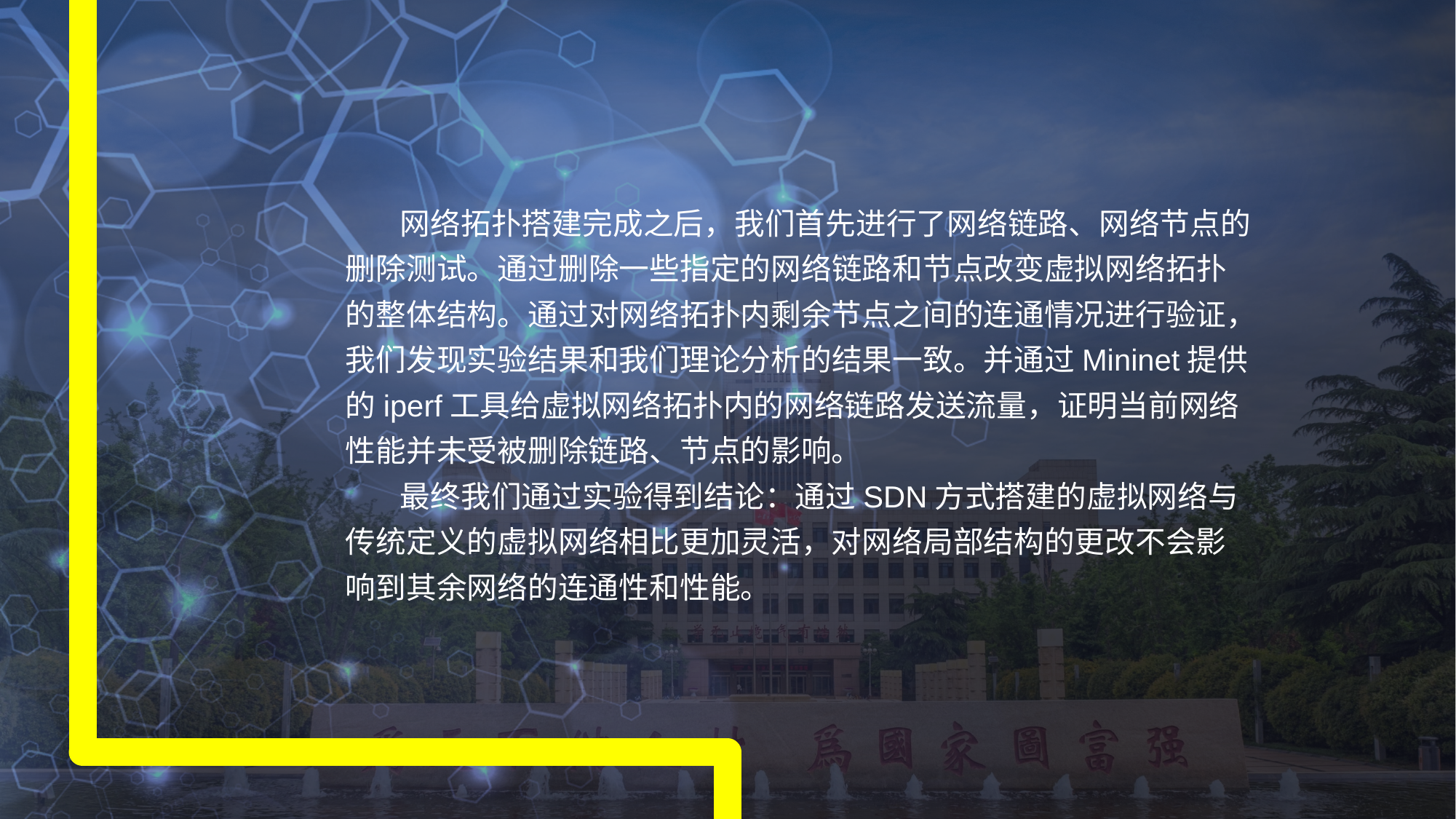

网络拓扑搭建完成之后，我们首先进行了网络链路、网络节点的删除测试。通过删除一些指定的网络链路和节点改变虚拟网络拓扑的整体结构。通过对网络拓扑内剩余节点之间的连通情况进行验证，我们发现实验结果和我们理论分析的结果一致。并通过Mininet提供的iperf工具给虚拟网络拓扑内的网络链路发送流量，证明当前网络性能并未受被删除链路、节点的影响。
最终我们通过实验得到结论：通过SDN方式搭建的虚拟网络与传统定义的虚拟网络相比更加灵活，对网络局部结构的更改不会影响到其余网络的连通性和性能。